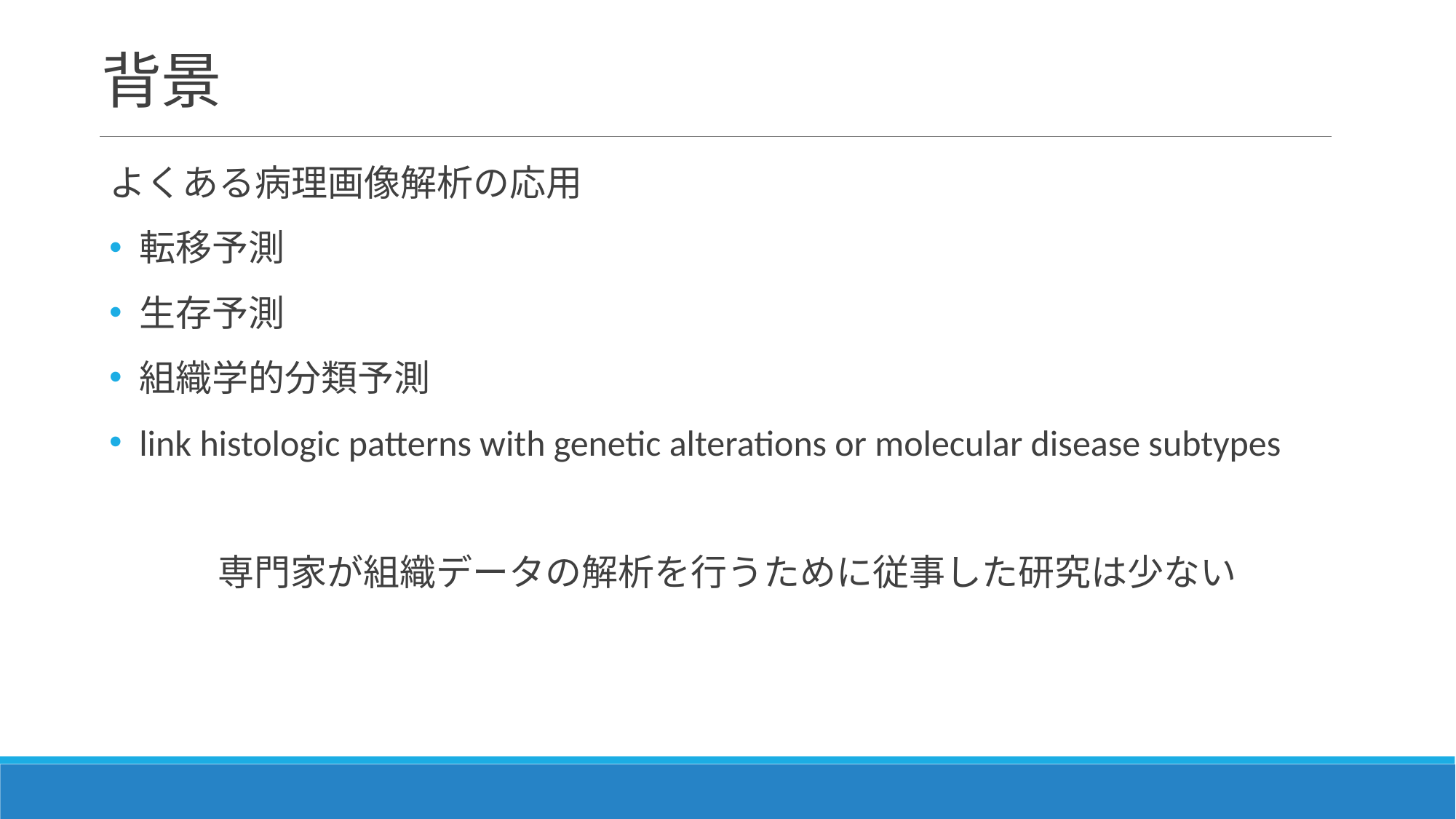

# 背景
よくある病理画像解析の応用
転移予測
生存予測
組織学的分類予測
link histologic patterns with genetic alterations or molecular disease subtypes

専門家が組織データの解析を行うために従事した研究は少ない